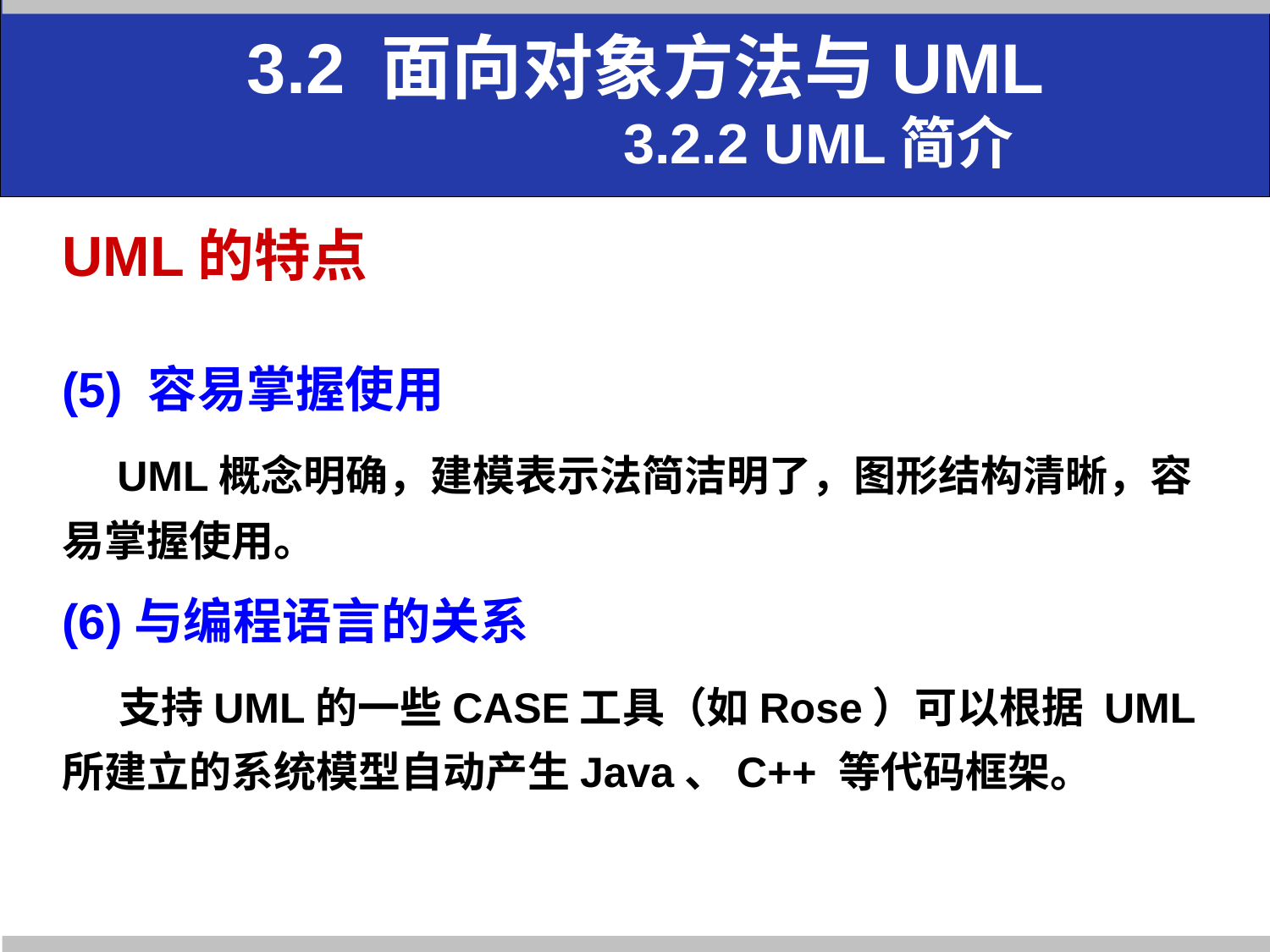

# 3.2 面向对象方法与UML 3.2.2 UML简介
UML的特点
(5) 容易掌握使用
    UML概念明确，建模表示法简洁明了，图形结构清晰，容易掌握使用。
(6)与编程语言的关系
    支持UML的一些CASE工具（如Rose）可以根据 UML所建立的系统模型自动产生Java、C++ 等代码框架。

300